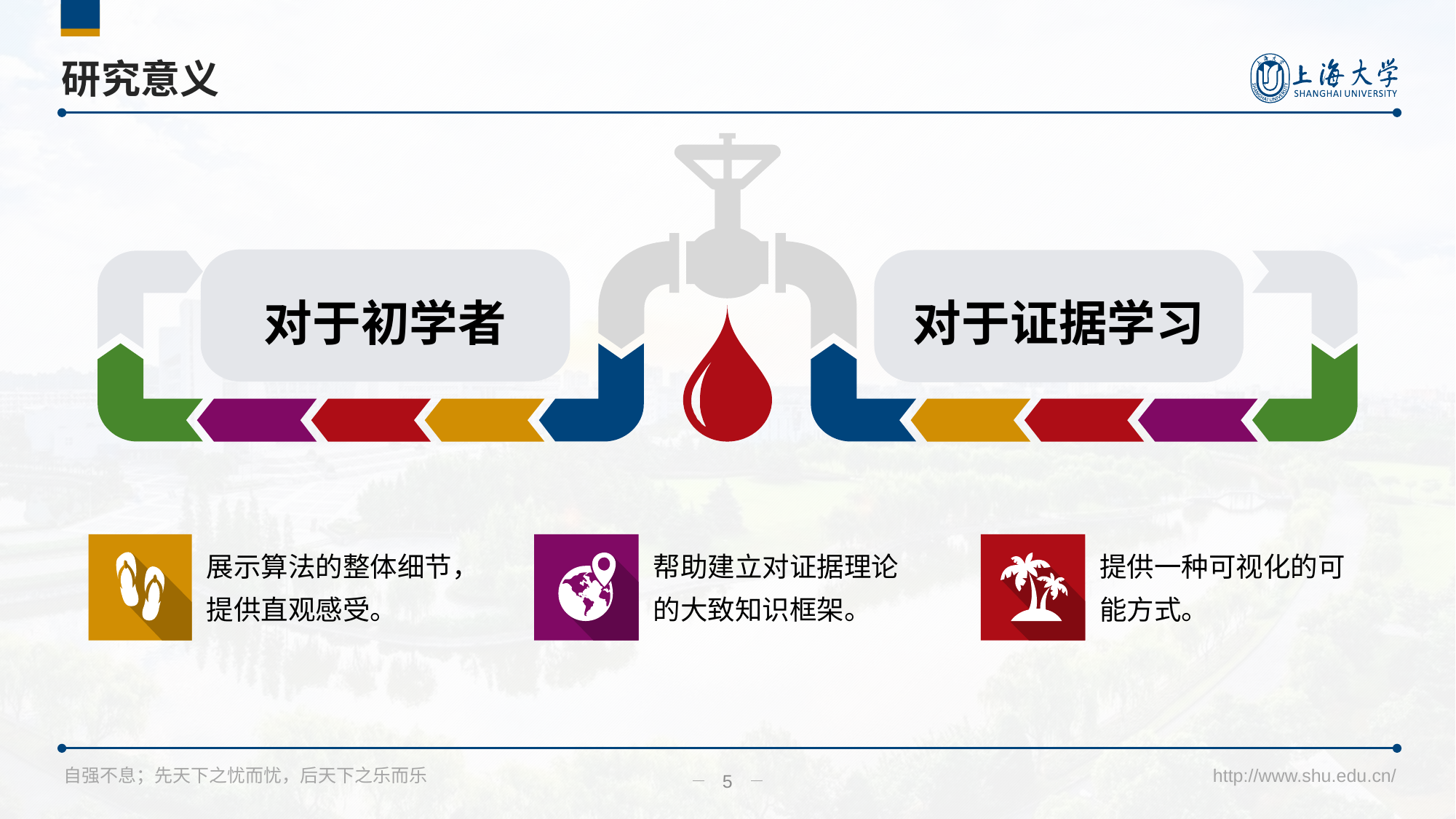

# 研究意义

对于初学者
对于证据学习

展示算法的整体细节，提供直观感受。
帮助建立对证据理论的大致知识框架。
提供一种可视化的可能方式。

5